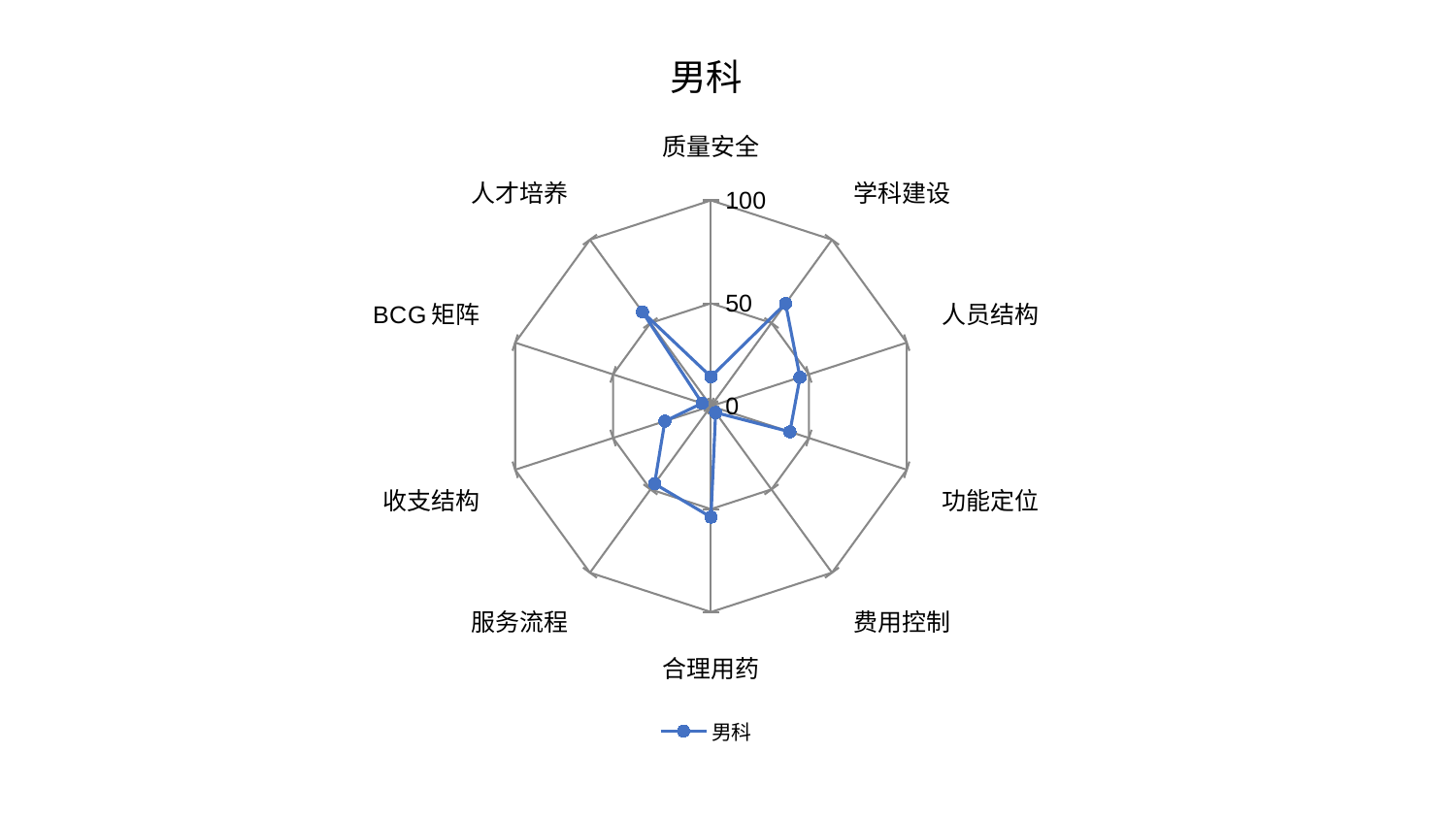

### Chart: 男科

| Category | 男科 |
|---|---|
| 质量安全 | 14.303988160200026 |
| 学科建设 | 61.64183324763248 |
| 人员结构 | 45.46980317031557 |
| 功能定位 | 40.32169838501457 |
| 费用控制 | 3.8423692499848308 |
| 合理用药 | 53.91073856387467 |
| 服务流程 | 46.60703960219209 |
| 收支结构 | 23.544108326436266 |
| BCG矩阵 | 4.52049502912972 |
| 人才培养 | 56.649884653321216 |
120